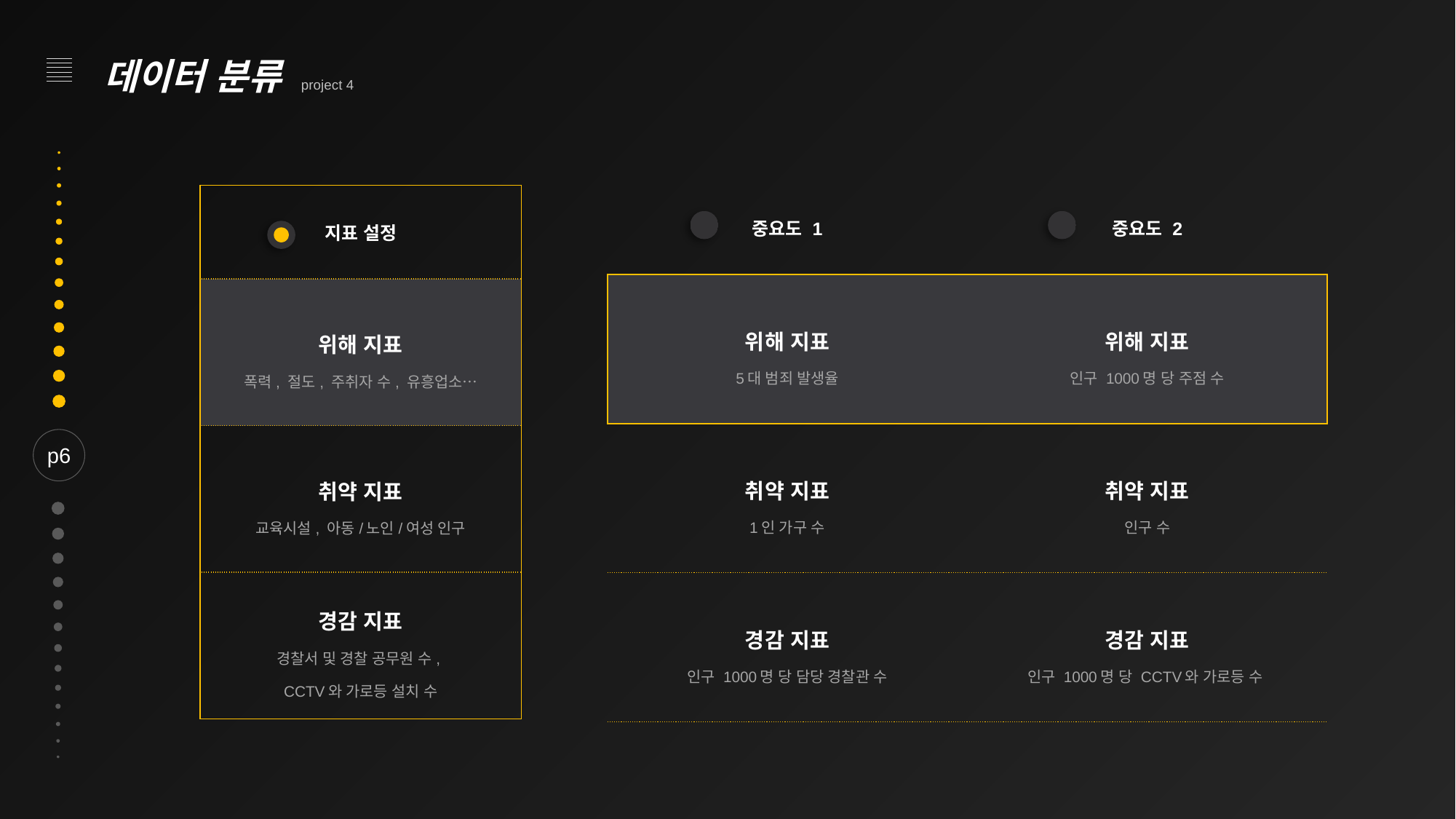

데이터 분류 project 4

| 중요도 1 | 중요도 2 |
| --- | --- |
| 위해 지표 5대 범죄 발생율 | 위해 지표 인구 1000명 당 주점 수 |
| 취약 지표 1인 가구 수 | 취약 지표 인구 수 |
| 경감 지표 인구 1000명 당 담당 경찰관 수 | 경감 지표 인구 1000명 당 CCTV와 가로등 수 |

| 지표 설정 |
| --- |
| 위해 지표 폭력, 절도, 주취자 수, 유흥업소… |
| 취약 지표 교육시설, 아동/노인/여성 인구 |
| 경감 지표 경찰서 및 경찰 공무원 수, CCTV와 가로등 설치 수 |

p6